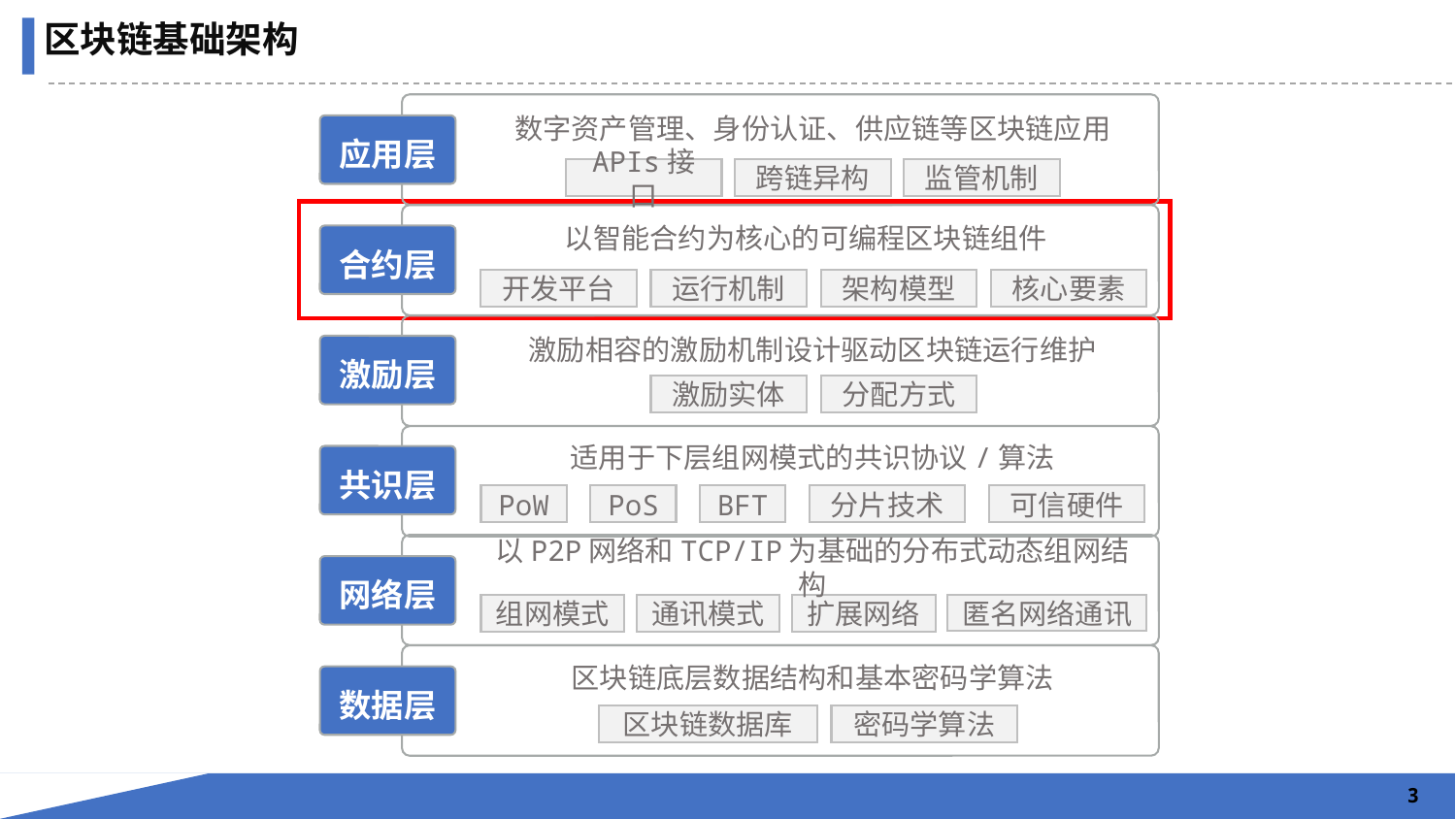

区块链基础架构

数字资产管理、身份认证、供应链等区块链应用
应用层
APIs接口
跨链异构
监管机制

以智能合约为核心的可编程区块链组件
合约层
开发平台
运行机制
架构模型
核心要素

激励相容的激励机制设计驱动区块链运行维护
激励层
激励实体
分配方式

适用于下层组网模式的共识协议/算法
共识层
PoW
PoS
BFT
分片技术
可信硬件

以P2P网络和TCP/IP为基础的分布式动态组网结构
网络层
组网模式
通讯模式
扩展网络
匿名网络通讯

区块链底层数据结构和基本密码学算法
数据层
区块链数据库
密码学算法

3